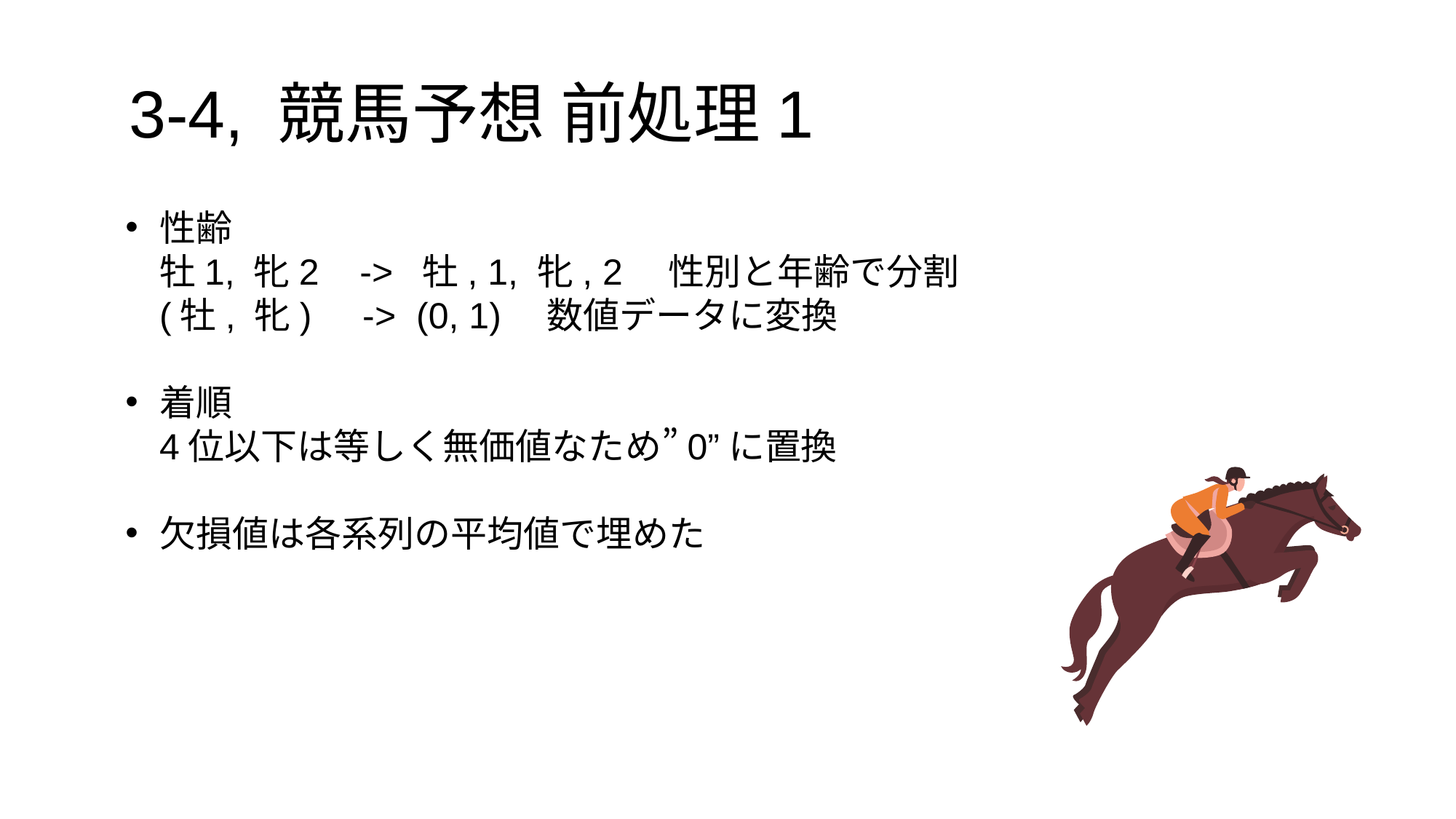

# 3-4, 競馬予想 前処理1
性齢
牡1, 牝2    ->  牡, 1, 牝, 2　性別と年齢で分割
(牡, 牝)     ->  (0, 1)　数値データに変換

着順
4位以下は等しく無価値なため”0”に置換

欠損値は各系列の平均値で埋めた